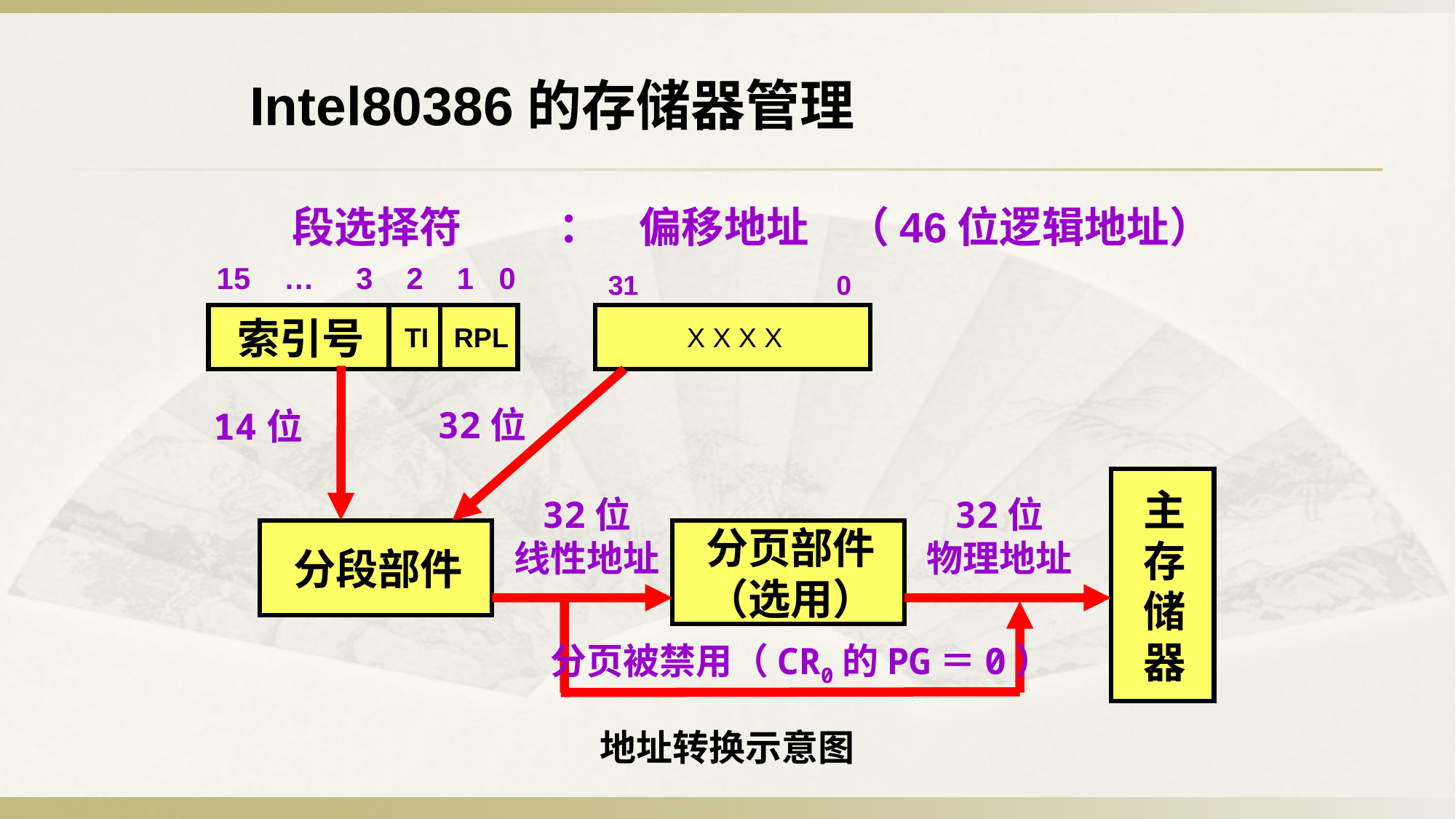

Intel80386的存储器管理
段选择符          ：    偏移地址    （46位逻辑地址）
15    …     3    2    1   0
索引号
TI
RPL
31                          0
X X X X

32位
14位
主
存
储
器
32位
线性地址
32位
物理地址
分段部件
分页部件
（选用）

分页被禁用（CR0的PG＝0）

地址转换示意图